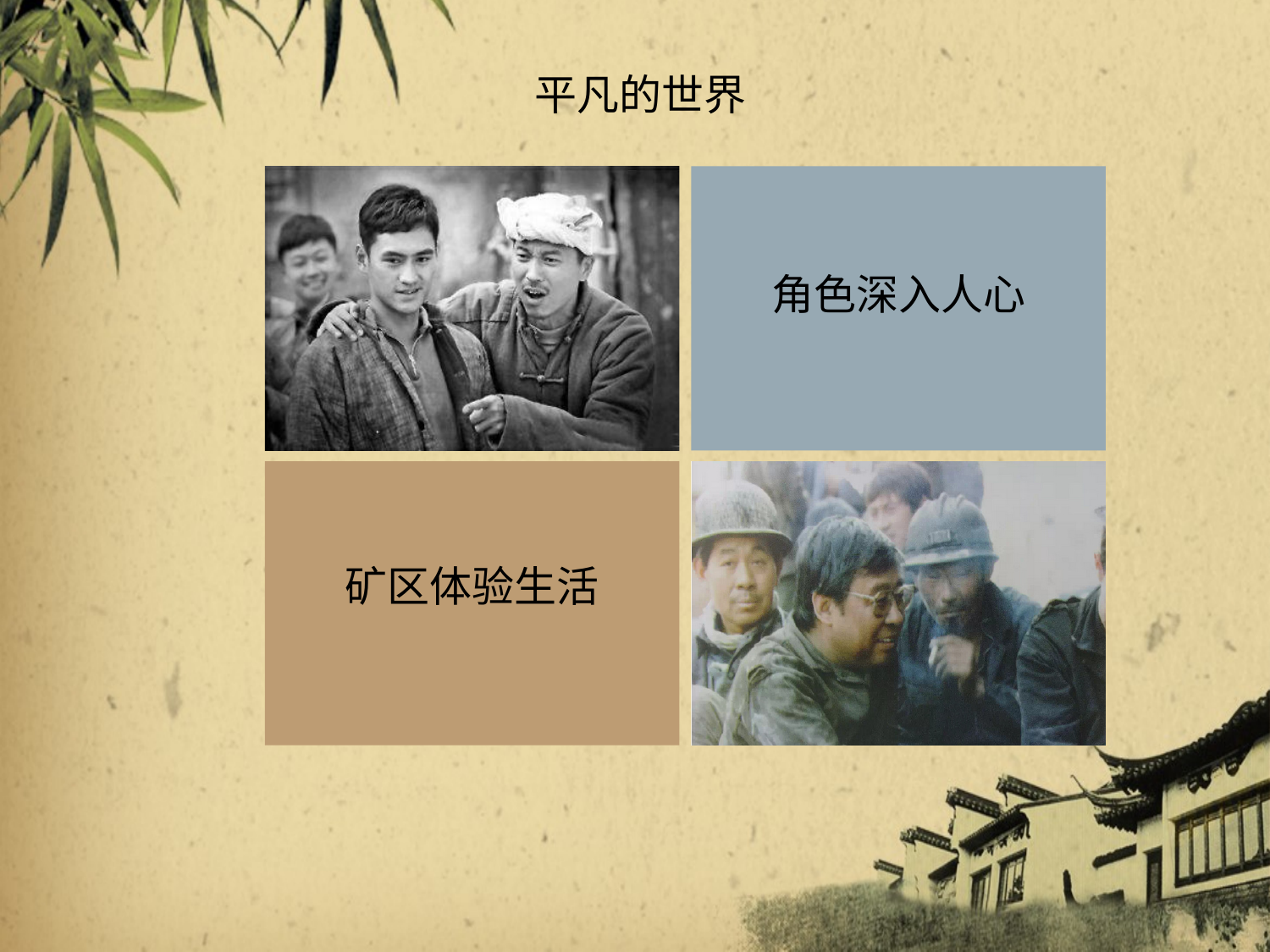

平凡的世界

角色深入人心
点击添加文本
点击添加文本

矿区体验生活
点击添加文本
点击添加文本